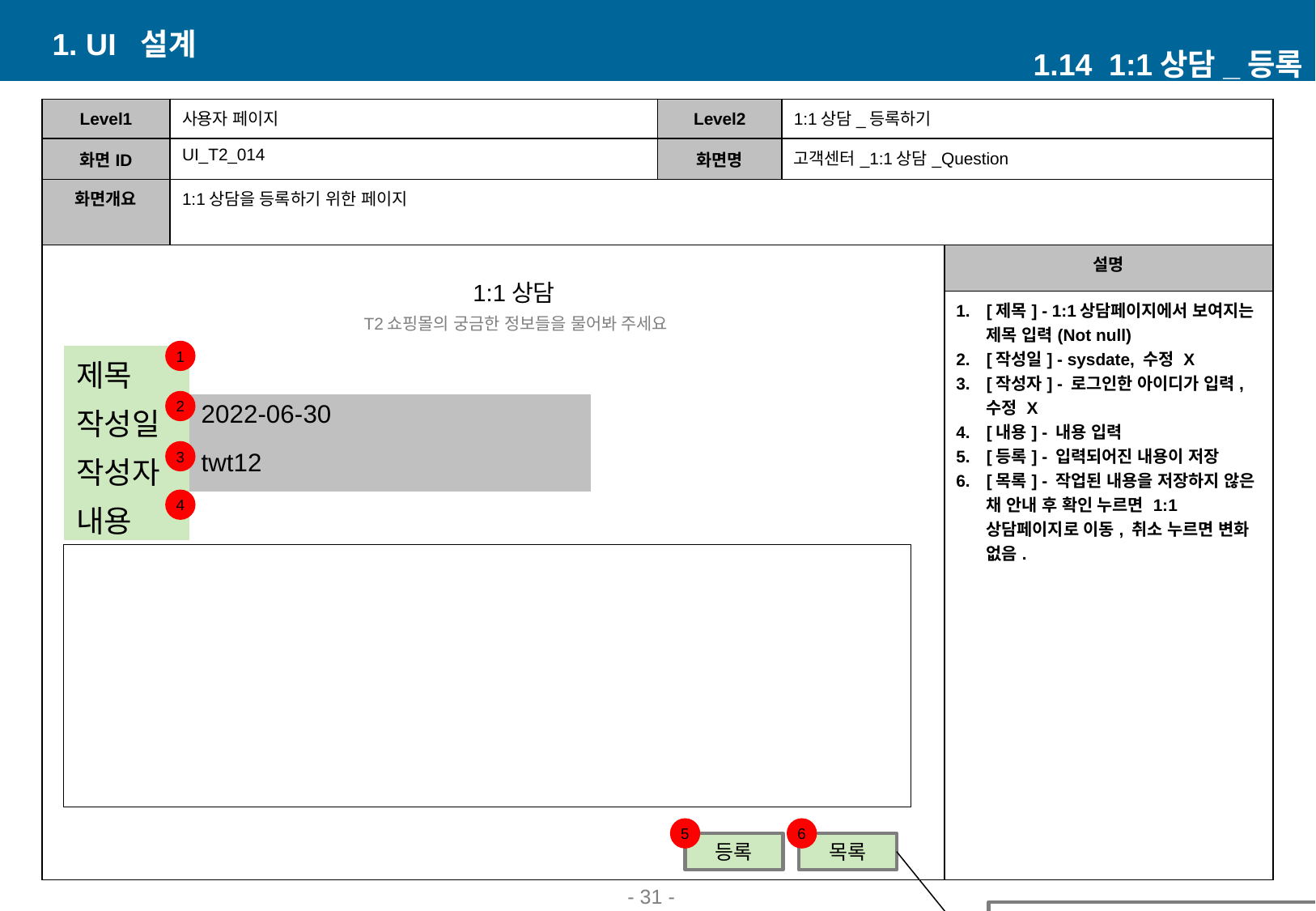

1. UI  설계
1.14  1:1상담_등록
| Level1 | 사용자 페이지 | Level2 | 1:1상담\_등록하기 |  |
| --- | --- | --- | --- | --- |
| 화면ID | UI\_T2\_014 | 화면명 | 고객센터\_1:1상담\_Question |  |
| 화면개요 | 1:1상담을 등록하기 위한 페이지 |  |  |  |
|  |  |  |  | 설명 |
|  |  |  |  | [제목] - 1:1상담페이지에서 보여지는 제목 입력(Not null) [작성일] - sysdate, 수정 X [작성자] - 로그인한 아이디가 입력, 수정 X [내용] - 내용 입력 [등록] - 입력되어진 내용이 저장 [목록] - 작업된 내용을 저장하지 않은 채 안내 후 확인 누르면 1:1상담페이지로 이동, 취소 누르면 변화 없음. |
1:1상담
T2쇼핑몰의 궁금한 정보들을 물어봐 주세요
1
| 제목 |  |
| --- | --- |
| 작성일 | 2022-06-30 |
| 작성자 | twt12 |
| 내용 |  |
2
3
4

5
6
등록
목록
- 31 -
등록하신 내용이 저장되지 않았습니다.
그래도 목록으로 가시겠습니까?

확인
취소